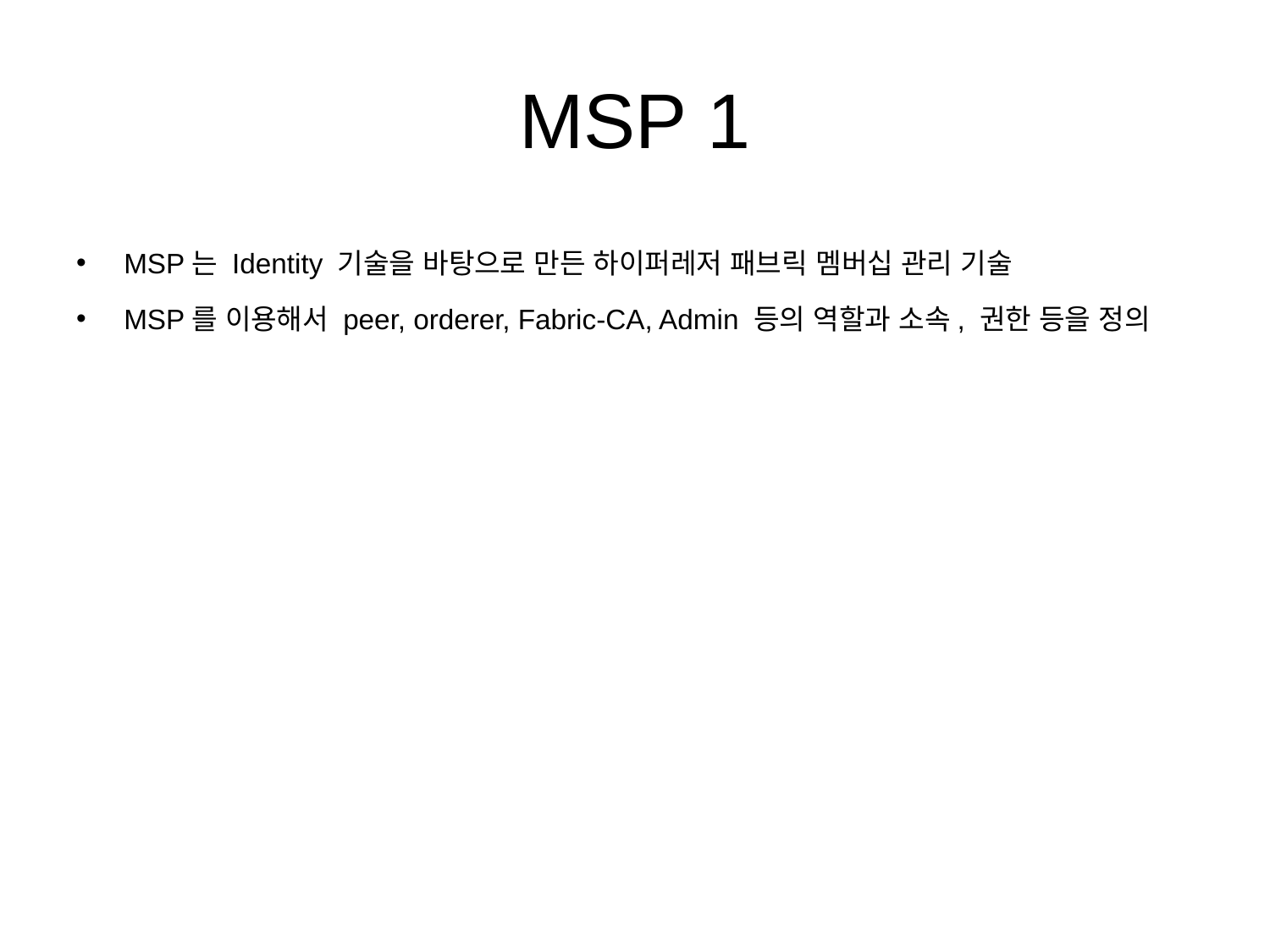

# MSP 1
MSP는 Identity 기술을 바탕으로 만든 하이퍼레저 패브릭 멤버십 관리 기술
MSP를 이용해서 peer, orderer, Fabric-CA, Admin 등의 역할과 소속, 권한 등을 정의